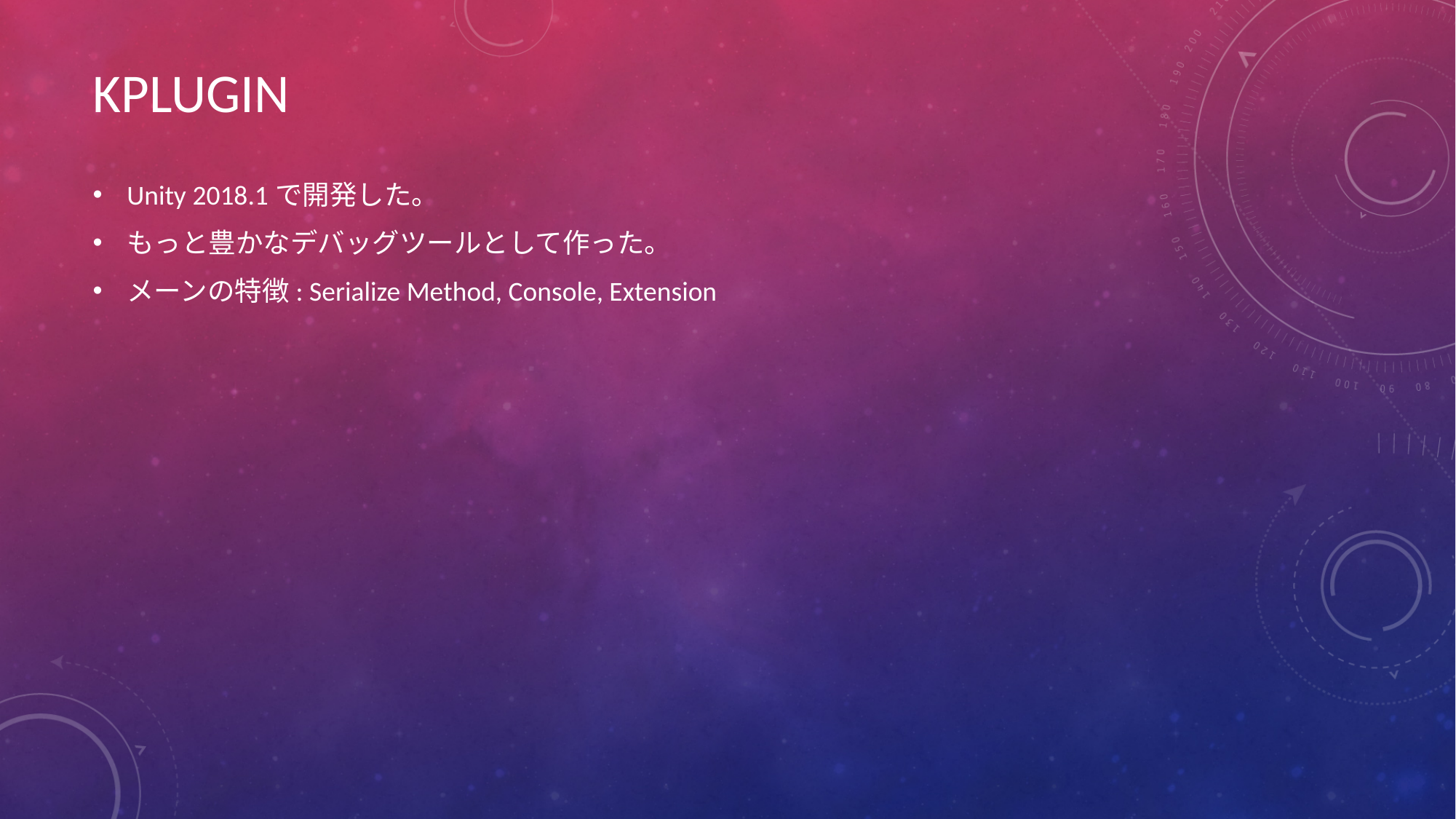

# KPlugin
Unity 2018.1で開発した。
もっと豊かなデバッグツールとして作った。
メーンの特徴: Serialize Method, Console, Extension